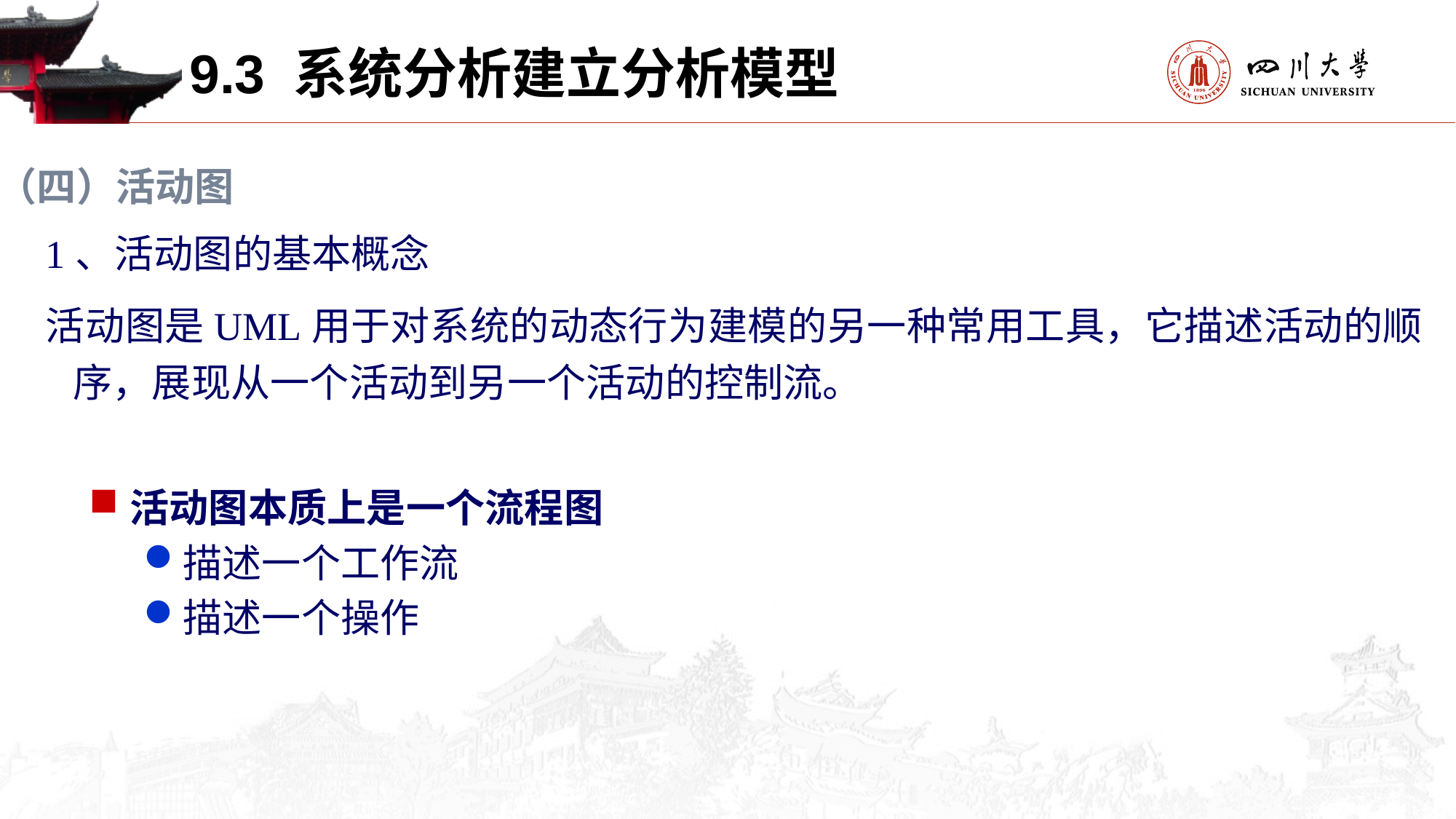

9.3 系统分析建立分析模型

（四）活动图
1、活动图的基本概念
活动图是UML用于对系统的动态行为建模的另一种常用工具，它描述活动的顺序，展现从一个活动到另一个活动的控制流。

活动图本质上是一个流程图
描述一个工作流
描述一个操作